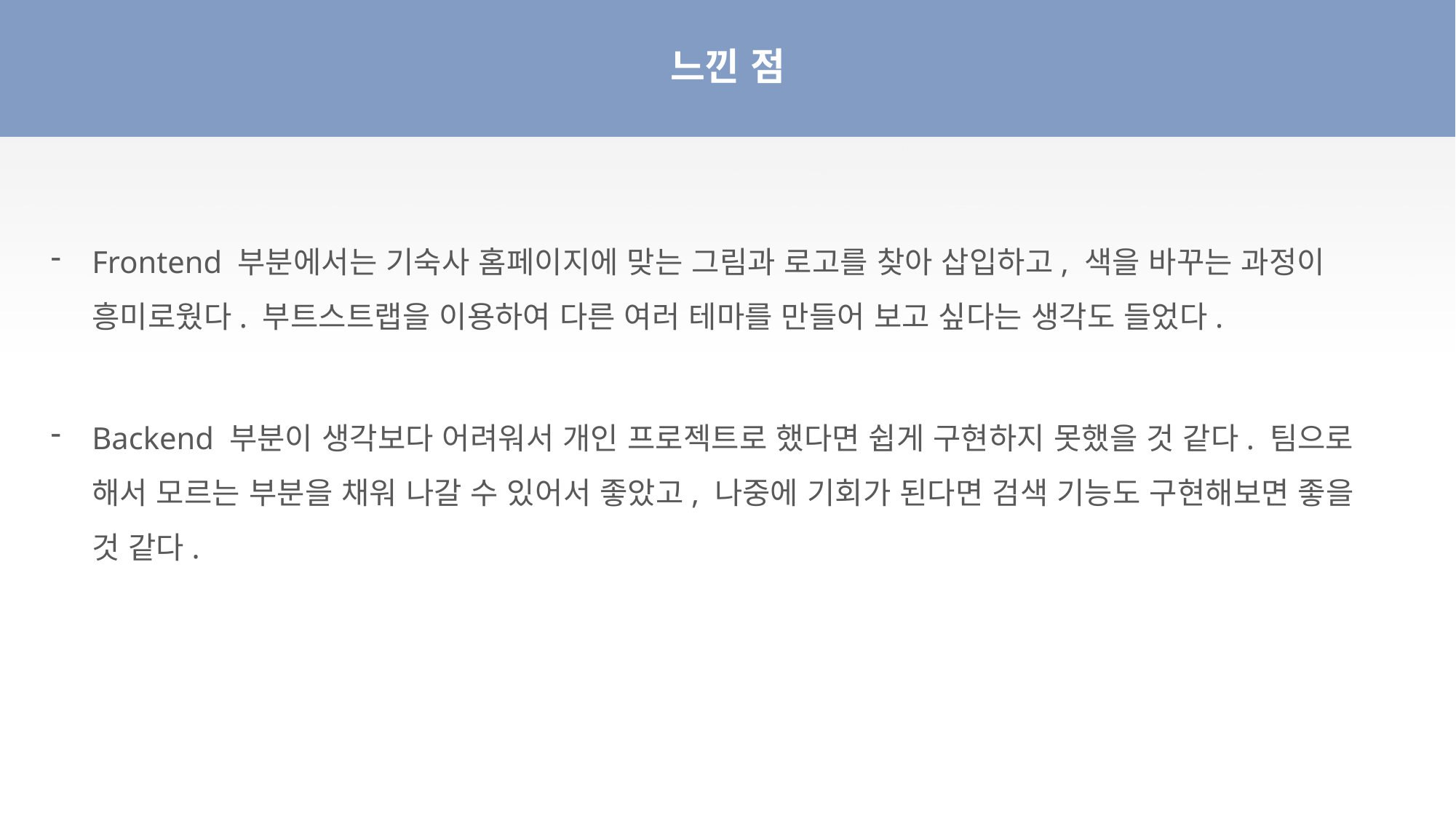

# 느낀 점
Frontend 부분에서는 기숙사 홈페이지에 맞는 그림과 로고를 찾아 삽입하고, 색을 바꾸는 과정이 흥미로웠다. 부트스트랩을 이용하여 다른 여러 테마를 만들어 보고 싶다는 생각도 들었다.

Backend 부분이 생각보다 어려워서 개인 프로젝트로 했다면 쉽게 구현하지 못했을 것 같다. 팀으로 해서 모르는 부분을 채워 나갈 수 있어서 좋았고, 나중에 기회가 된다면 검색 기능도 구현해보면 좋을 것 같다.